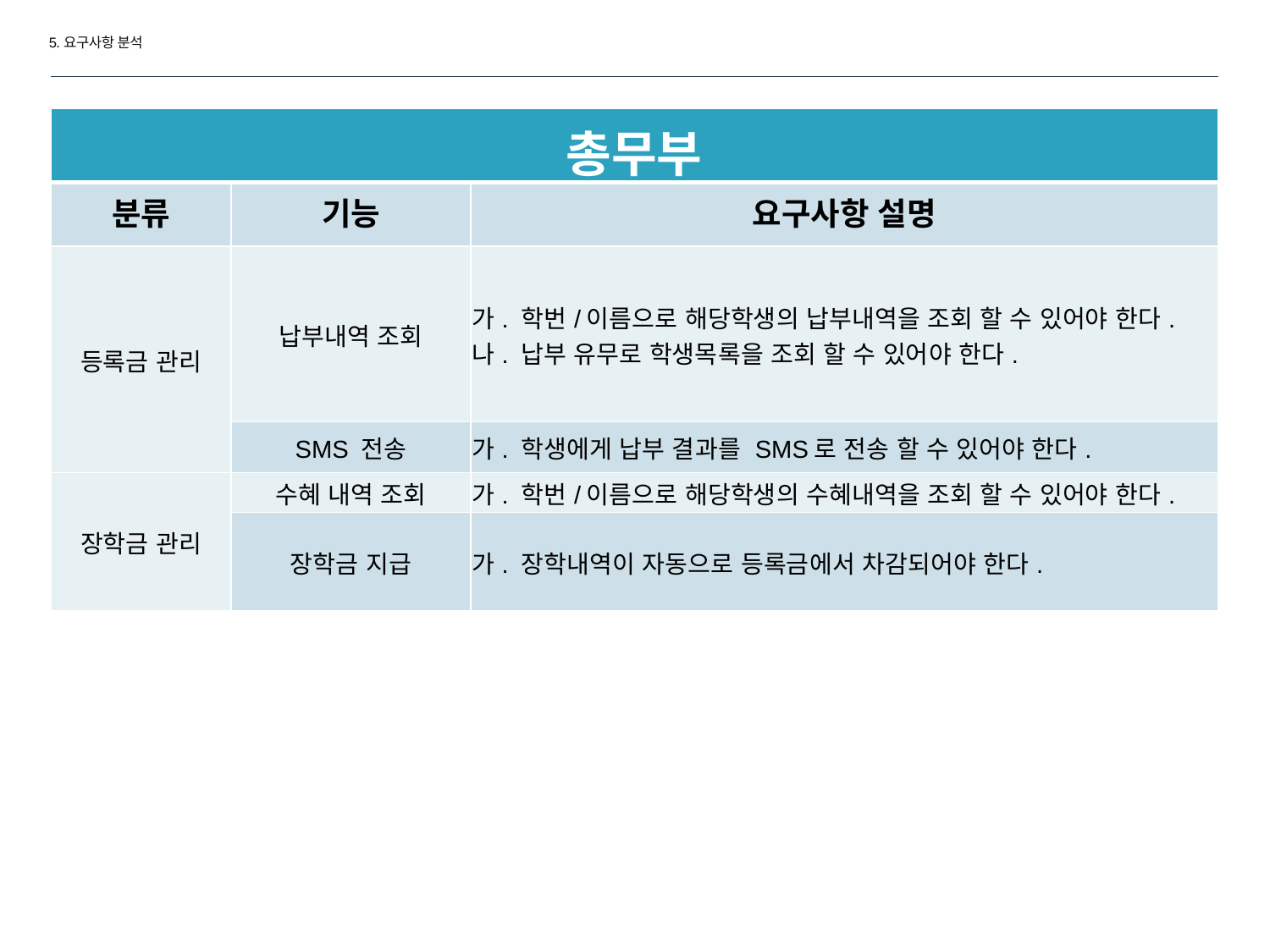

5.요구사항 분석
| 총무부 |  |  |
| --- | --- | --- |
| 분류 | 기능 | 요구사항 설명 |
| 등록금 관리 | 납부내역 조회 | 가. 학번/이름으로 해당학생의 납부내역을 조회 할 수 있어야 한다. 나. 납부 유무로 학생목록을 조회 할 수 있어야 한다. |
|  | SMS 전송 | 가. 학생에게 납부 결과를 SMS로 전송 할 수 있어야 한다. |
| 장학금 관리 | 수혜 내역 조회 | 가. 학번/이름으로 해당학생의 수혜내역을 조회 할 수 있어야 한다. |
|  | 장학금 지급 | 가. 장학내역이 자동으로 등록금에서 차감되어야 한다. |